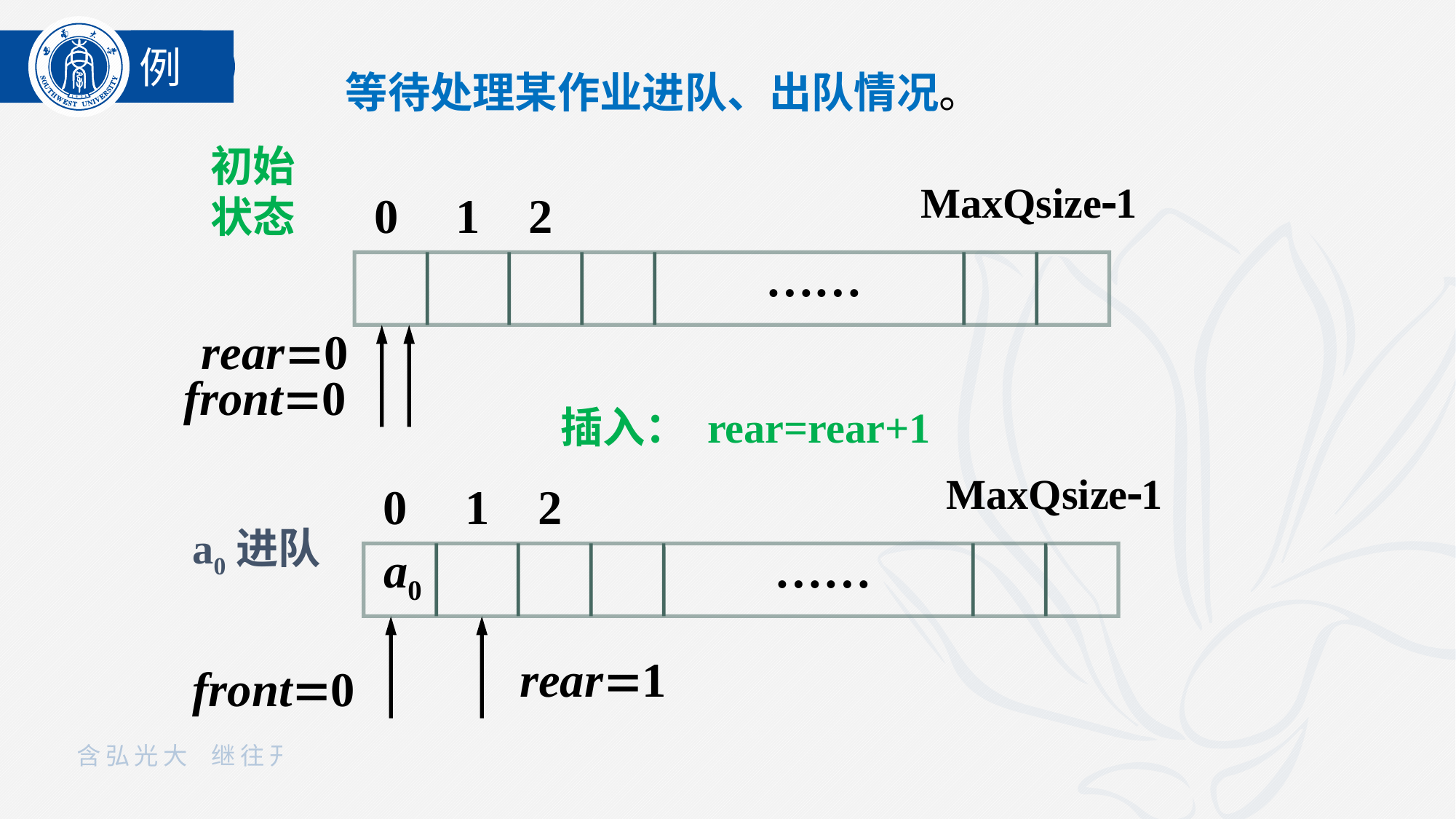

例
等待处理某作业进队、出队情况。
初始状态
MaxQsize−1
0
1
2
……

rear=0

front=0
 插入： rear=rear+1
MaxQsize−1
0
1
2
a0进队
a0
……

rear=1
front=0